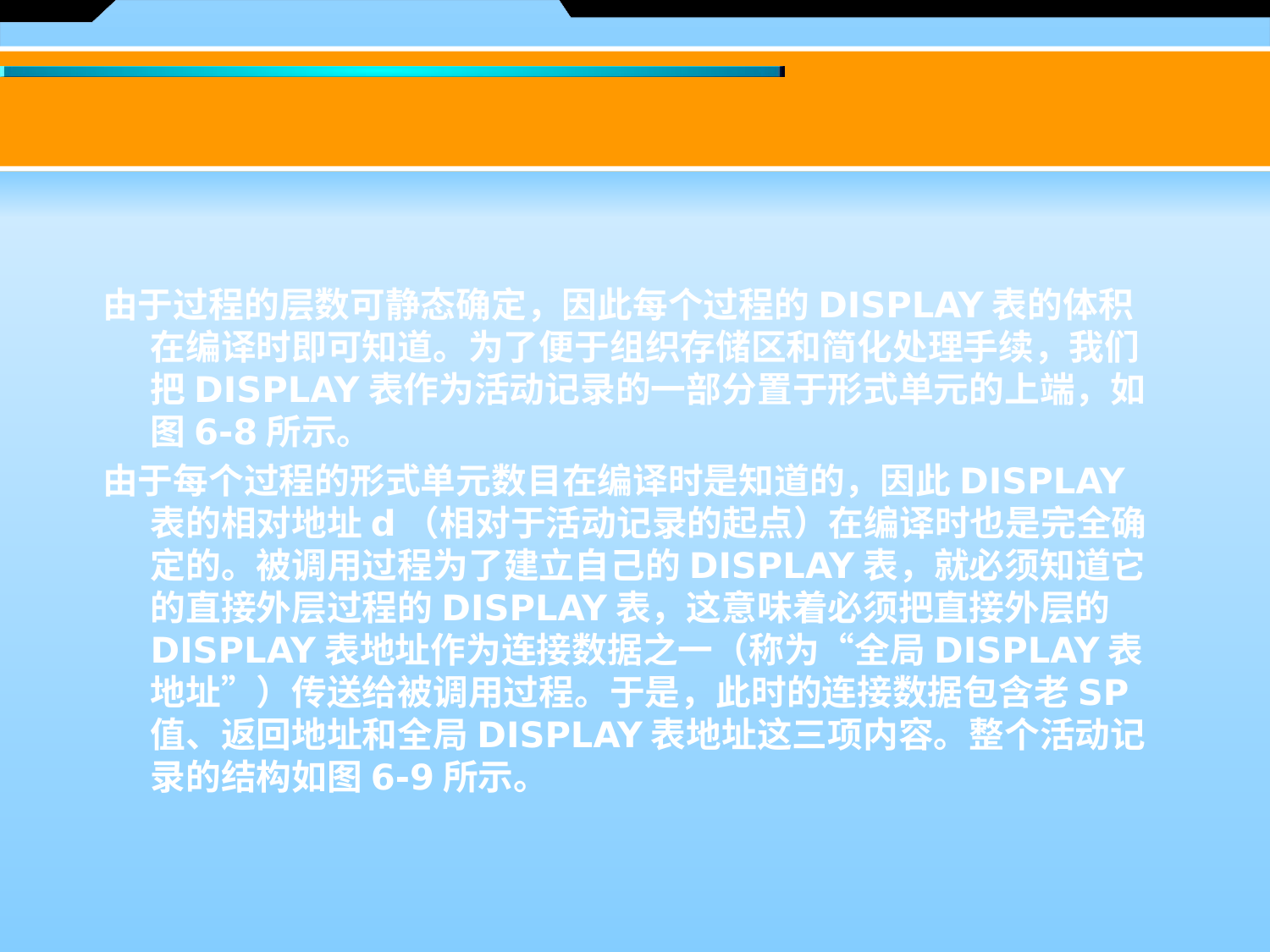

#
由于过程的层数可静态确定，因此每个过程的DISPLAY表的体积在编译时即可知道。为了便于组织存储区和简化处理手续，我们把DISPLAY表作为活动记录的一部分置于形式单元的上端，如图6-8所示。
由于每个过程的形式单元数目在编译时是知道的，因此DISPLAY表的相对地址d（相对于活动记录的起点）在编译时也是完全确定的。被调用过程为了建立自己的DISPLAY表，就必须知道它的直接外层过程的DISPLAY表，这意味着必须把直接外层的DISPLAY表地址作为连接数据之一（称为“全局DISPLAY表地址”）传送给被调用过程。于是，此时的连接数据包含老SP值、返回地址和全局DISPLAY表地址这三项内容。整个活动记录的结构如图6-9所示。